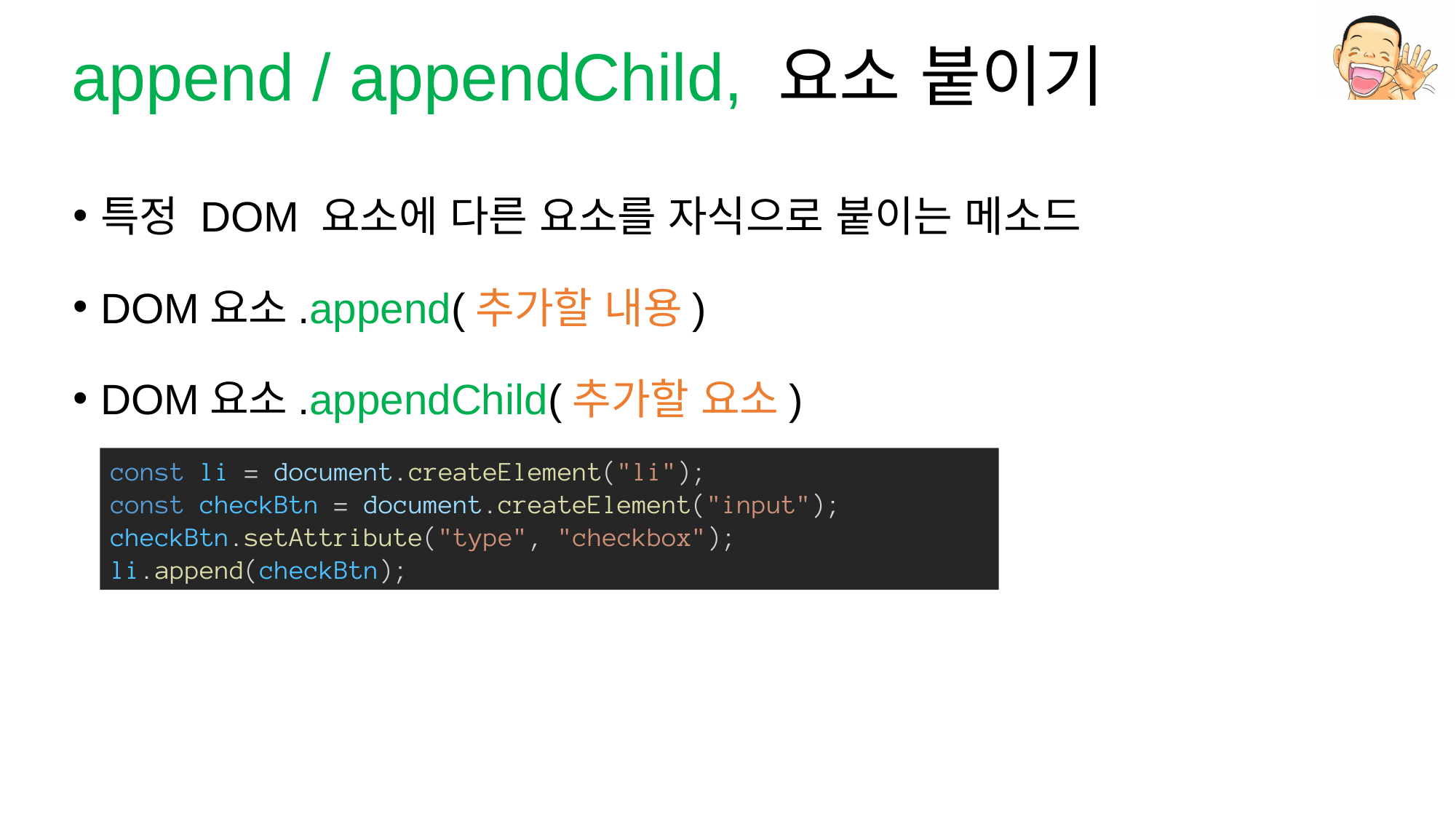

# append / appendChild, 요소 붙이기
특정 DOM 요소에 다른 요소를 자식으로 붙이는 메소드
DOM요소.append(추가할 내용)
DOM요소.appendChild(추가할 요소)

const li = document.createElement("li");
const checkBtn = document.createElement("input");
checkBtn.setAttribute("type", "checkbox");
li.append(checkBtn);